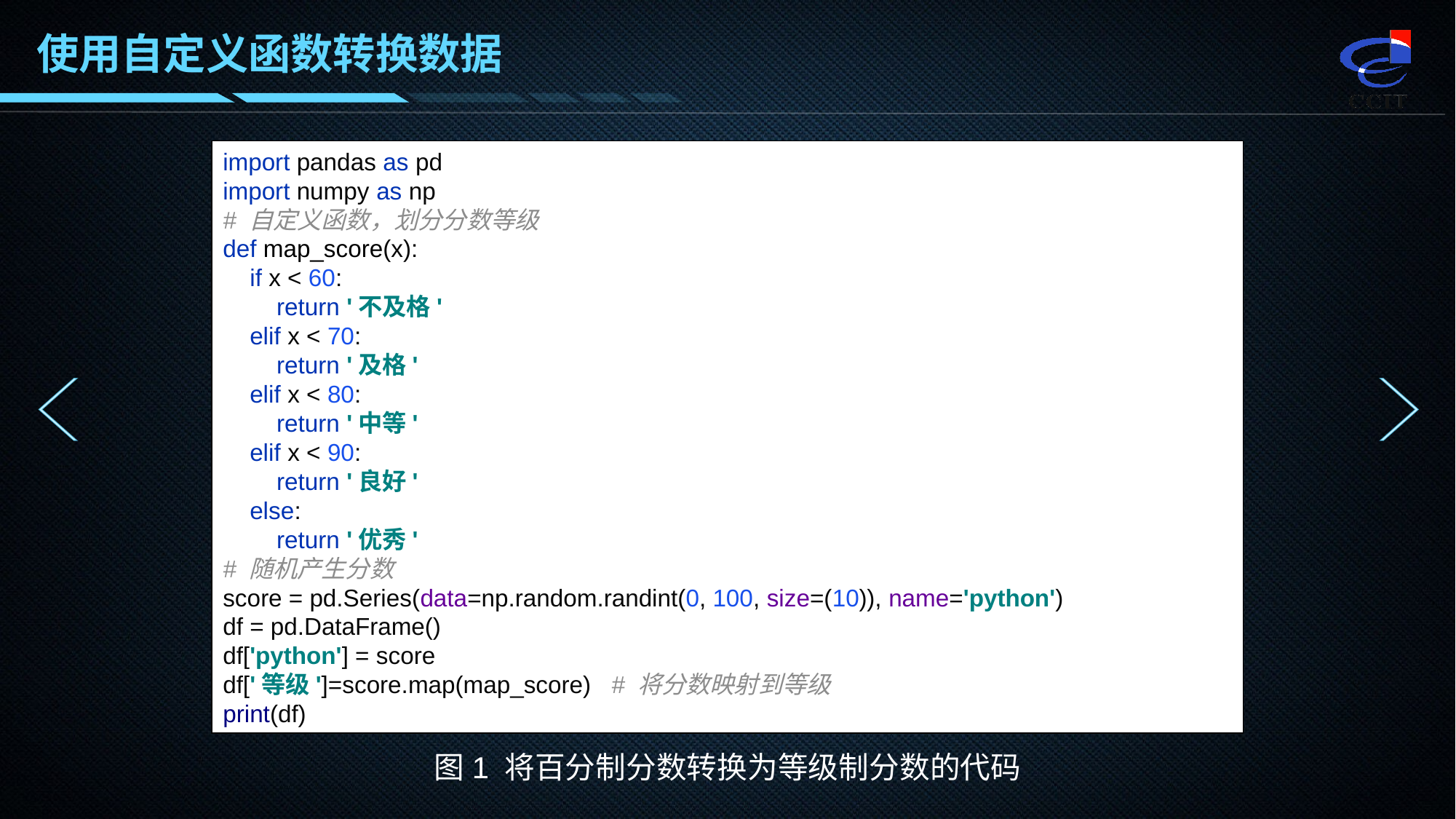

使用自定义函数转换数据
import pandas as pd
import numpy as np
# 自定义函数，划分分数等级
def map_score(x):
    if x < 60:
        return '不及格'
    elif x < 70:
        return '及格'
    elif x < 80:
        return '中等'
    elif x < 90:
        return '良好'
    else:
        return '优秀'
# 随机产生分数
score = pd.Series(data=np.random.randint(0, 100, size=(10)), name='python')
df = pd.DataFrame()
df['python'] = score
df['等级']=score.map(map_score)   # 将分数映射到等级
print(df)
图1 将百分制分数转换为等级制分数的代码